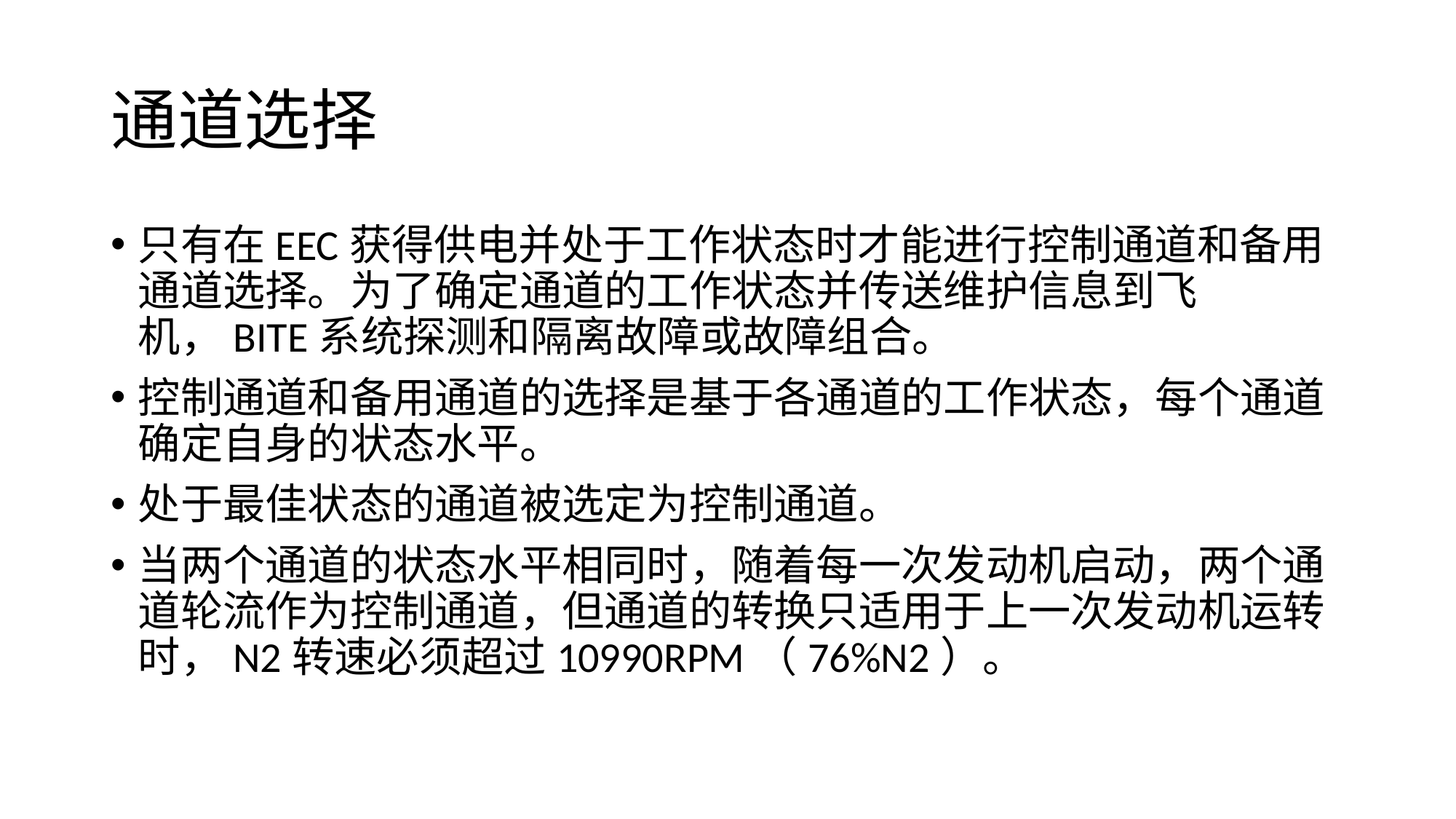

# 通道选择
只有在EEC获得供电并处于工作状态时才能进行控制通道和备用通道选择。为了确定通道的工作状态并传送维护信息到飞机，BITE系统探测和隔离故障或故障组合。
控制通道和备用通道的选择是基于各通道的工作状态，每个通道确定自身的状态水平。
处于最佳状态的通道被选定为控制通道。
当两个通道的状态水平相同时，随着每一次发动机启动，两个通道轮流作为控制通道，但通道的转换只适用于上一次发动机运转时，N2转速必须超过10990RPM（76%N2）。